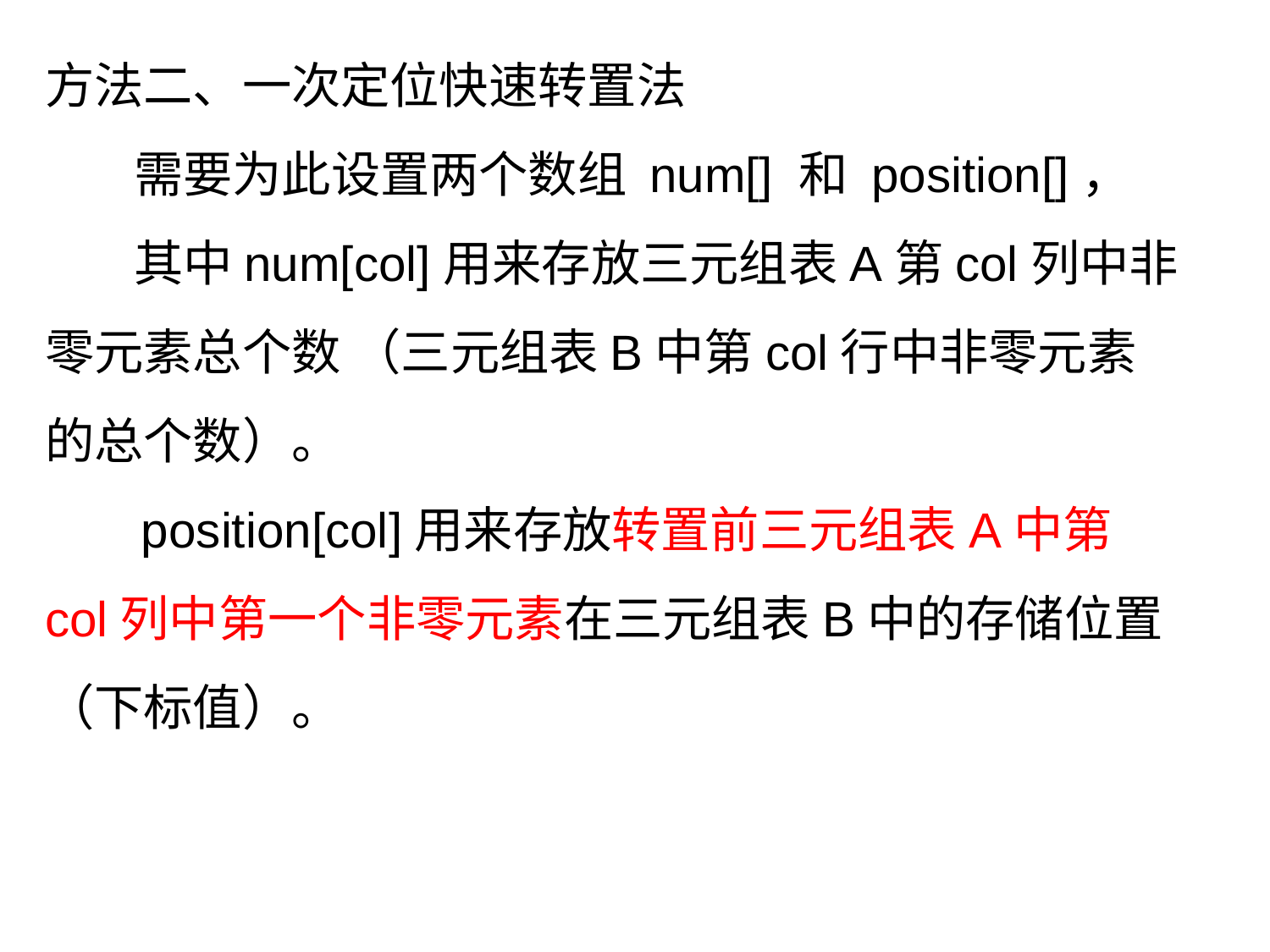

方法二、一次定位快速转置法
       需要为此设置两个数组 num[] 和 position[]，
       其中num[col]用来存放三元组表A第col列中非零元素总个数 （三元组表B中第col行中非零元素的总个数）。
       position[col]用来存放转置前三元组表A中第col列中第一个非零元素在三元组表B中的存储位置（下标值）。
51